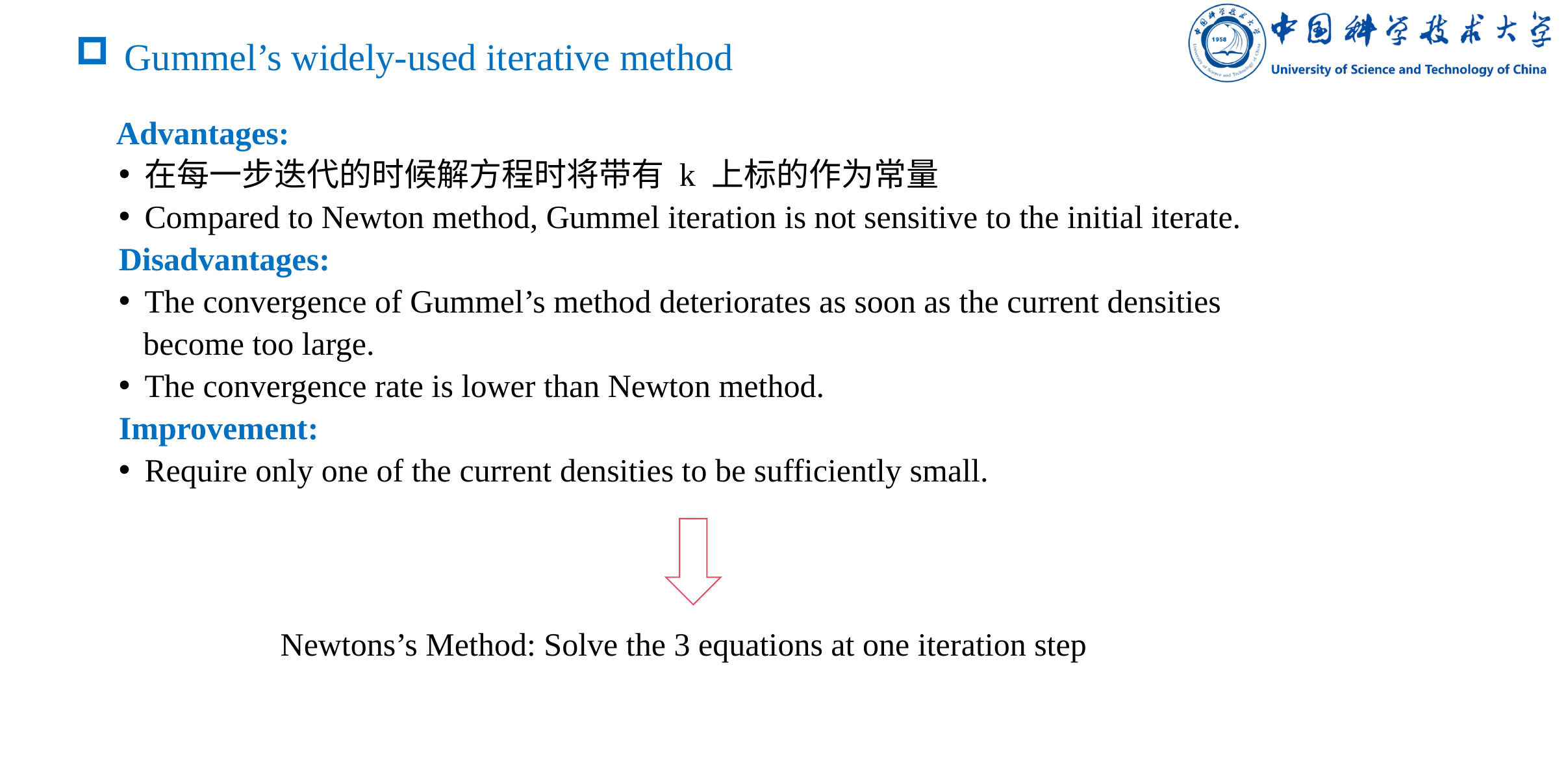

# Gummel’s widely-used iterative method
      Advantages:
在每一步迭代的时候解方程时将带有 k 上标的作为常量
Compared to Newton method, Gummel iteration is not sensitive to the initial iterate.
Disadvantages:
The convergence of Gummel’s method deteriorates as soon as the current densities
   become too large.
The convergence rate is lower than Newton method.
Improvement:
Require only one of the current densities to be sufficiently small.

Newtons’s Method: Solve the 3 equations at one iteration step